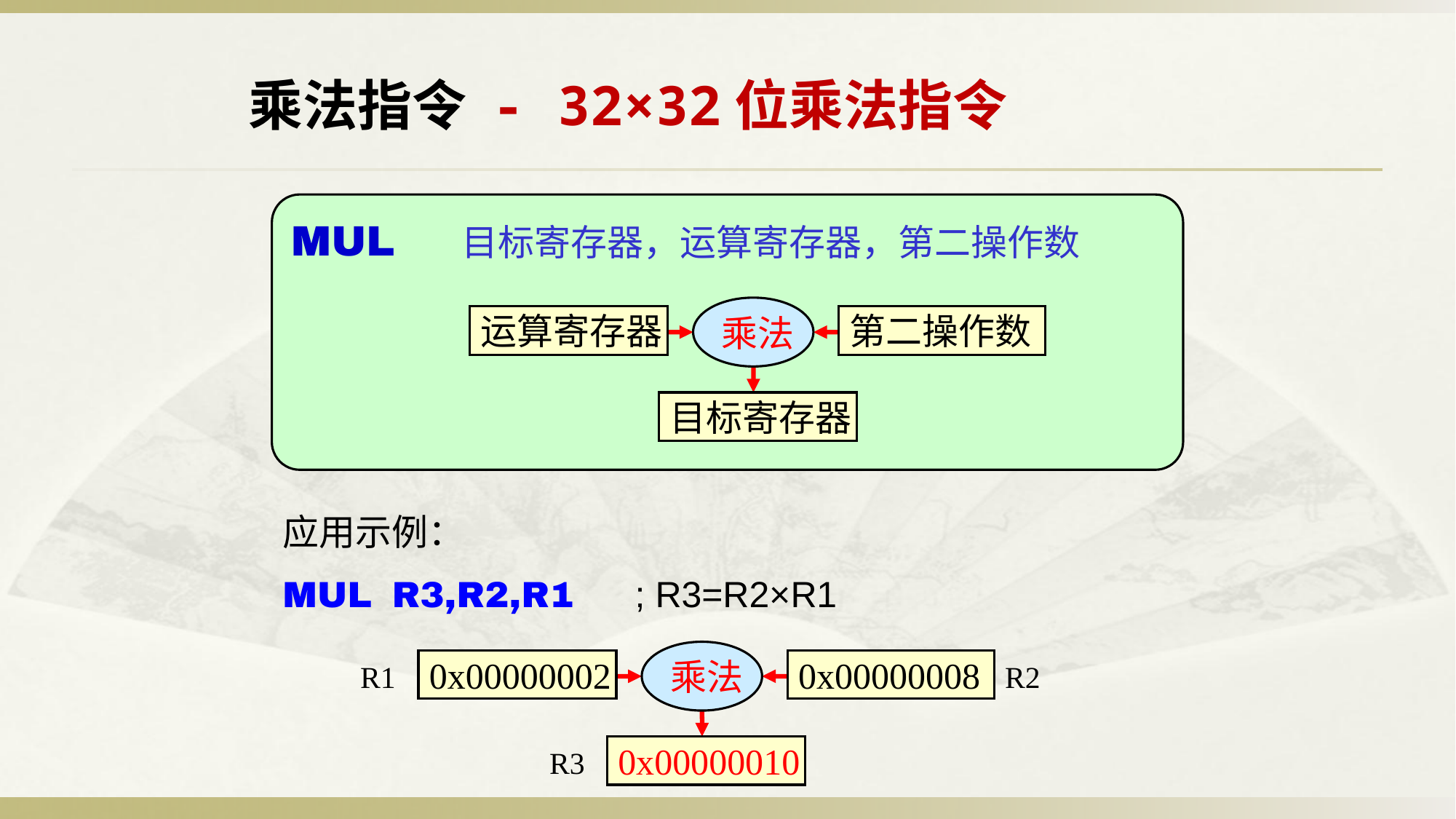

乘法指令 - 32×32位乘法指令

MUL    目标寄存器，运算寄存器，第二操作数
乘法
运算寄存器
第二操作数
目标寄存器

应用示例：
MUL	R3,R2,R1     ; R3=R2×R1
乘法
R1
0x00000002
0x00000008
R2
R3
0x??

0x00000010